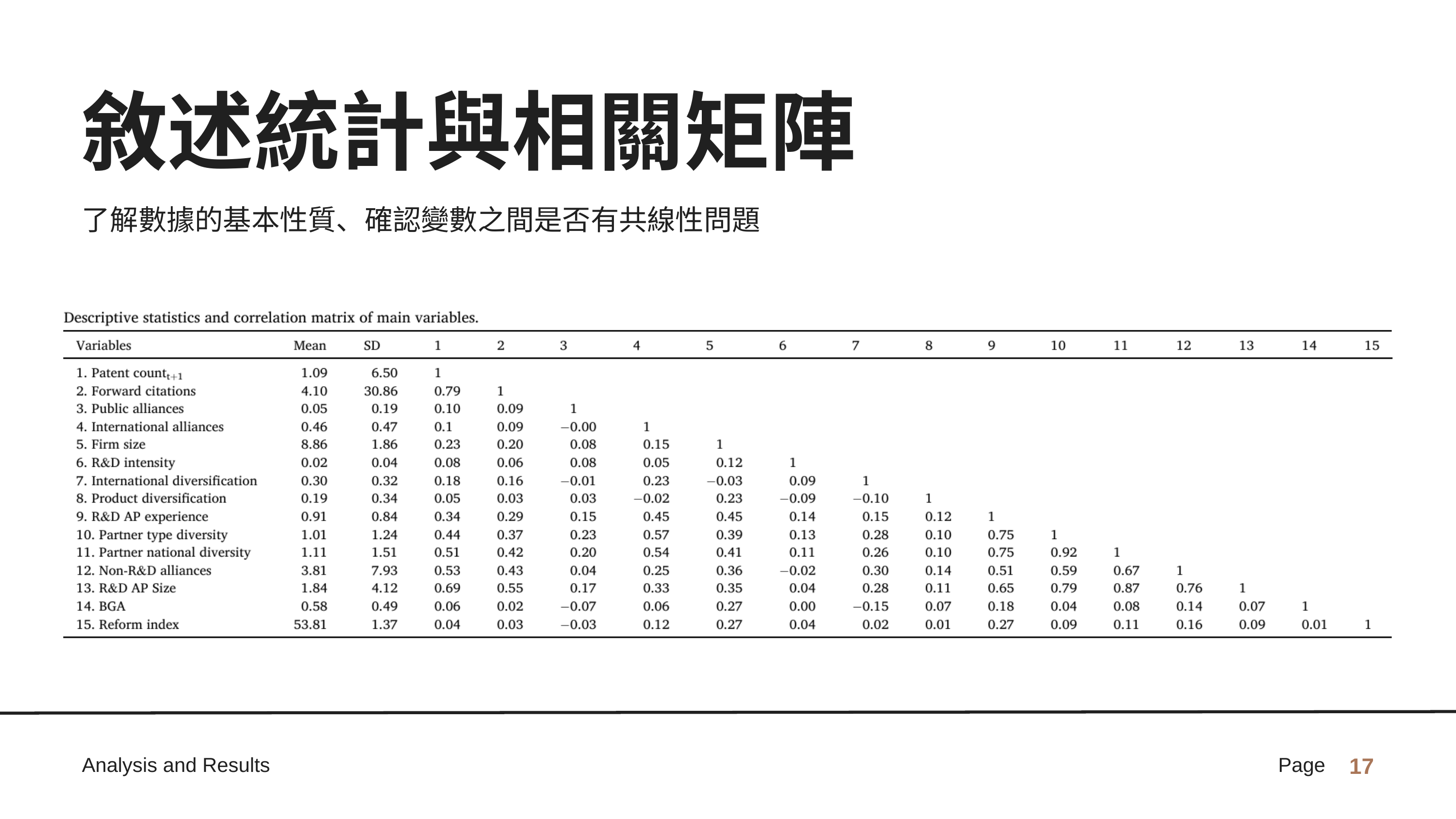

敘述統計與相關矩陣
了解數據的基本性質、確認變數之間是否有共線性問題

17
Analysis and Results
Page